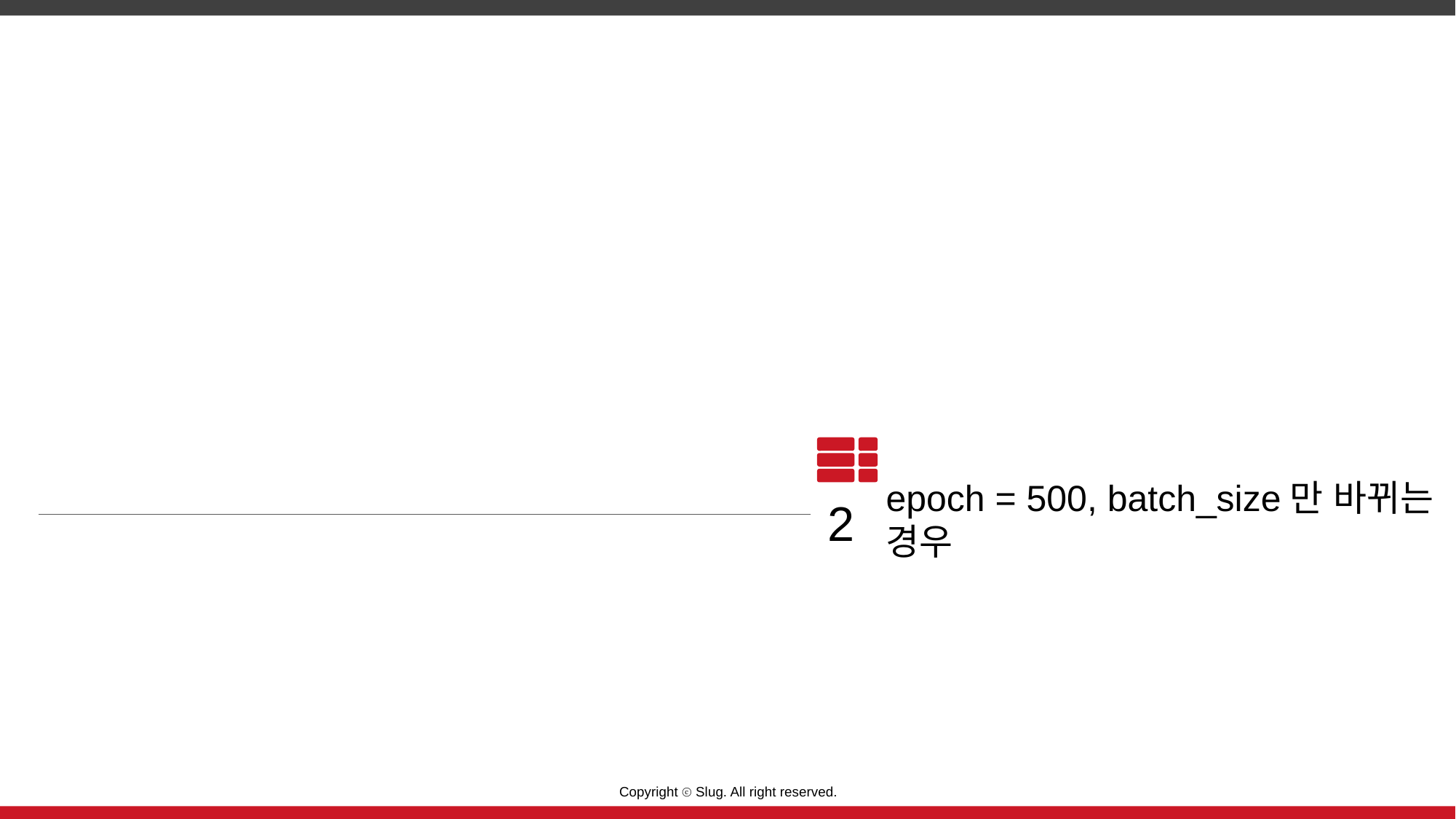

2
epoch = 500, batch_size만 바뀌는 경우